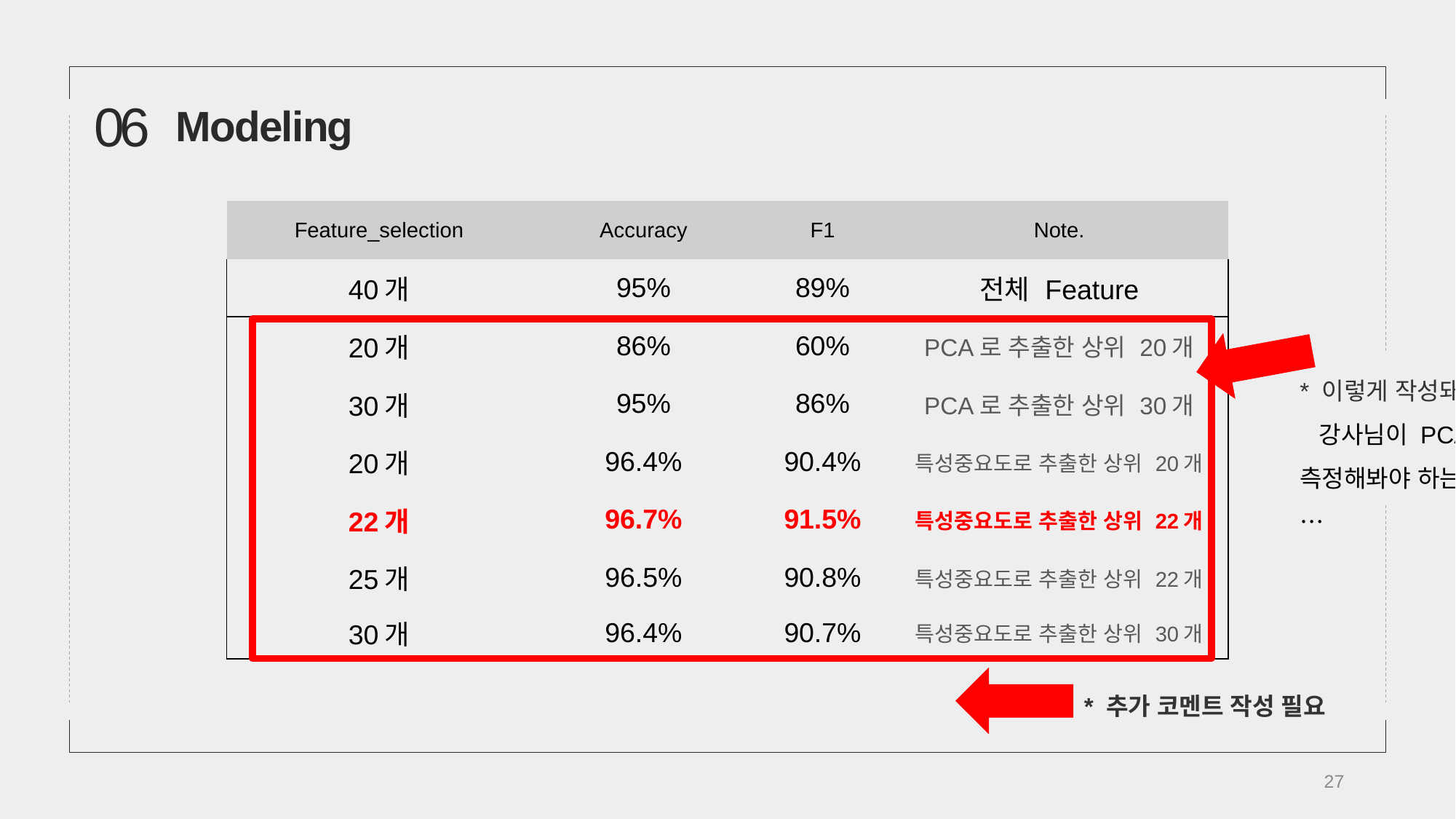

06
Modeling
| Feature\_selection | Accuracy | F1 | Note. |
| --- | --- | --- | --- |
| 40개 | 95% | 89% | 전체 Feature |
| 20개 | 86% | 60% | PCA로 추출한 상위 20개 |
| 30개 | 95% | 86% | PCA로 추출한 상위 30개 |
| 20개 | 96.4% | 90.4% | 특성중요도로 추출한 상위 20개 |
| 22개 | 96.7% | 91.5% | 특성중요도로 추출한 상위 22개 |
| 25개 | 96.5% | 90.8% | 특성중요도로 추출한 상위 22개 |
| 30개 | 96.4% | 90.7% | 특성중요도로 추출한 상위 30개 |

* 이렇게 작성돼있으면,
  강사님이 PCA로 22, 25개 동일하게 측정해봐야 하는거 아니냐 지적하실거 같아요…
* 추가 코멘트 작성 필요

27